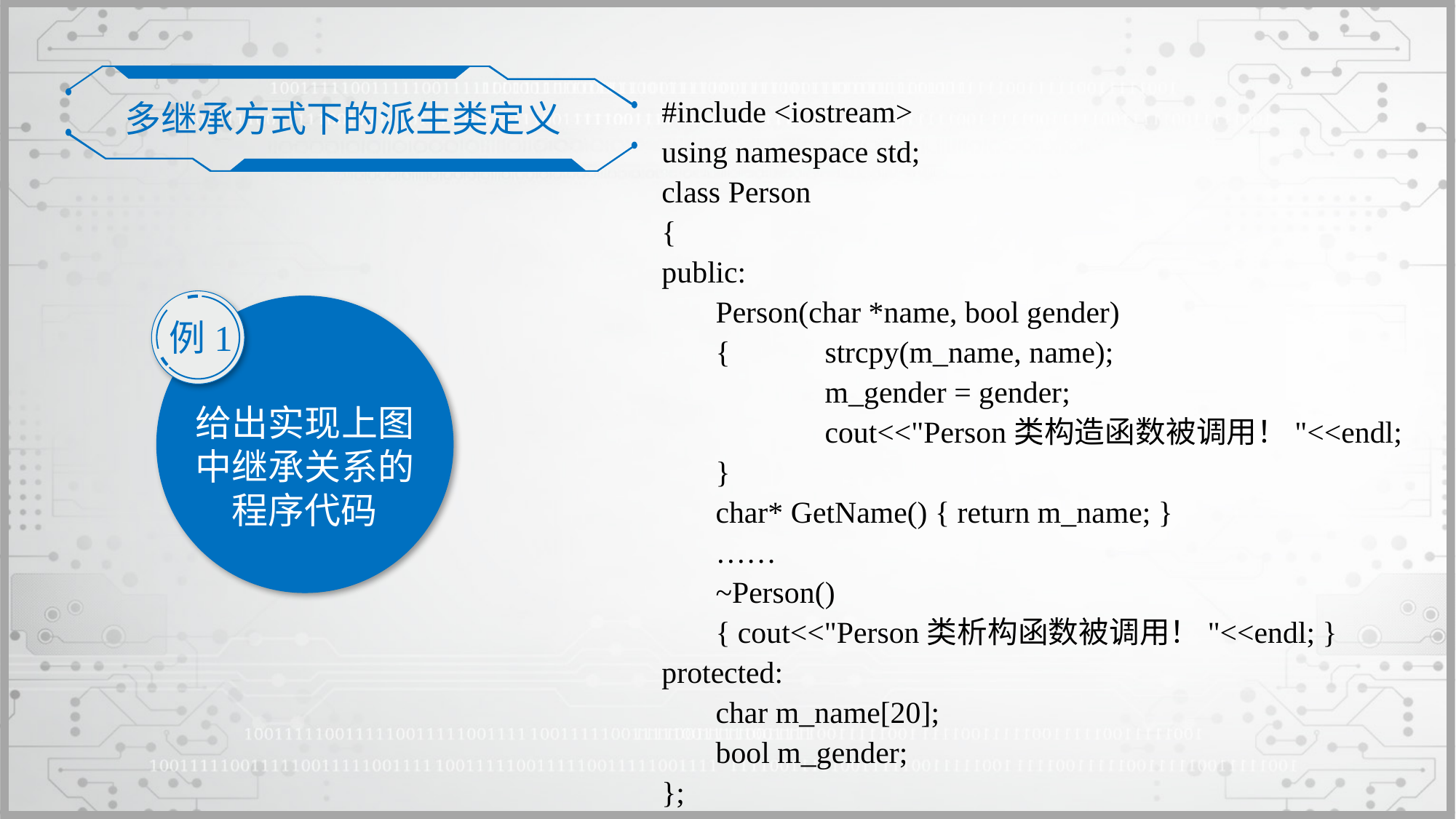

多继承方式下的派生类定义
#include <iostream>
using namespace std;
class Person
{
public:
	Person(char *name, bool gender)
	{	strcpy(m_name, name);
		m_gender = gender;
		cout<<"Person类构造函数被调用！"<<endl;
	}
	char* GetName() { return m_name; }
	……
	~Person()
	{ cout<<"Person类析构函数被调用！"<<endl; }
protected:
	char m_name[20];
	bool m_gender;
};

例1

给出实现上图中继承关系的程序代码